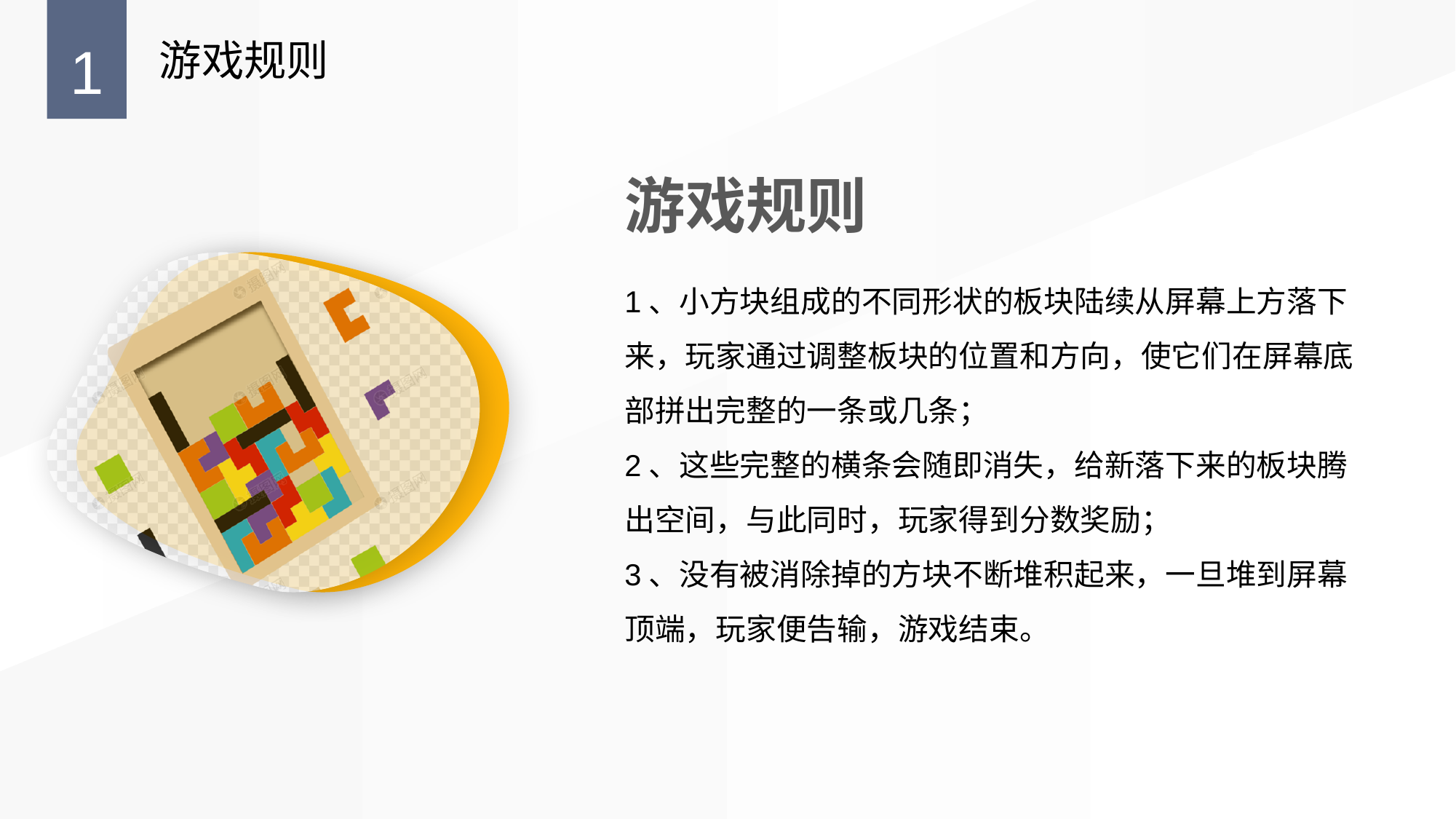

1
游戏规则

游戏规则

1、小方块组成的不同形状的板块陆续从屏幕上方落下来，玩家通过调整板块的位置和方向，使它们在屏幕底部拼出完整的一条或几条；
2、这些完整的横条会随即消失，给新落下来的板块腾出空间，与此同时，玩家得到分数奖励；
3、没有被消除掉的方块不断堆积起来，一旦堆到屏幕顶端，玩家便告输，游戏结束。